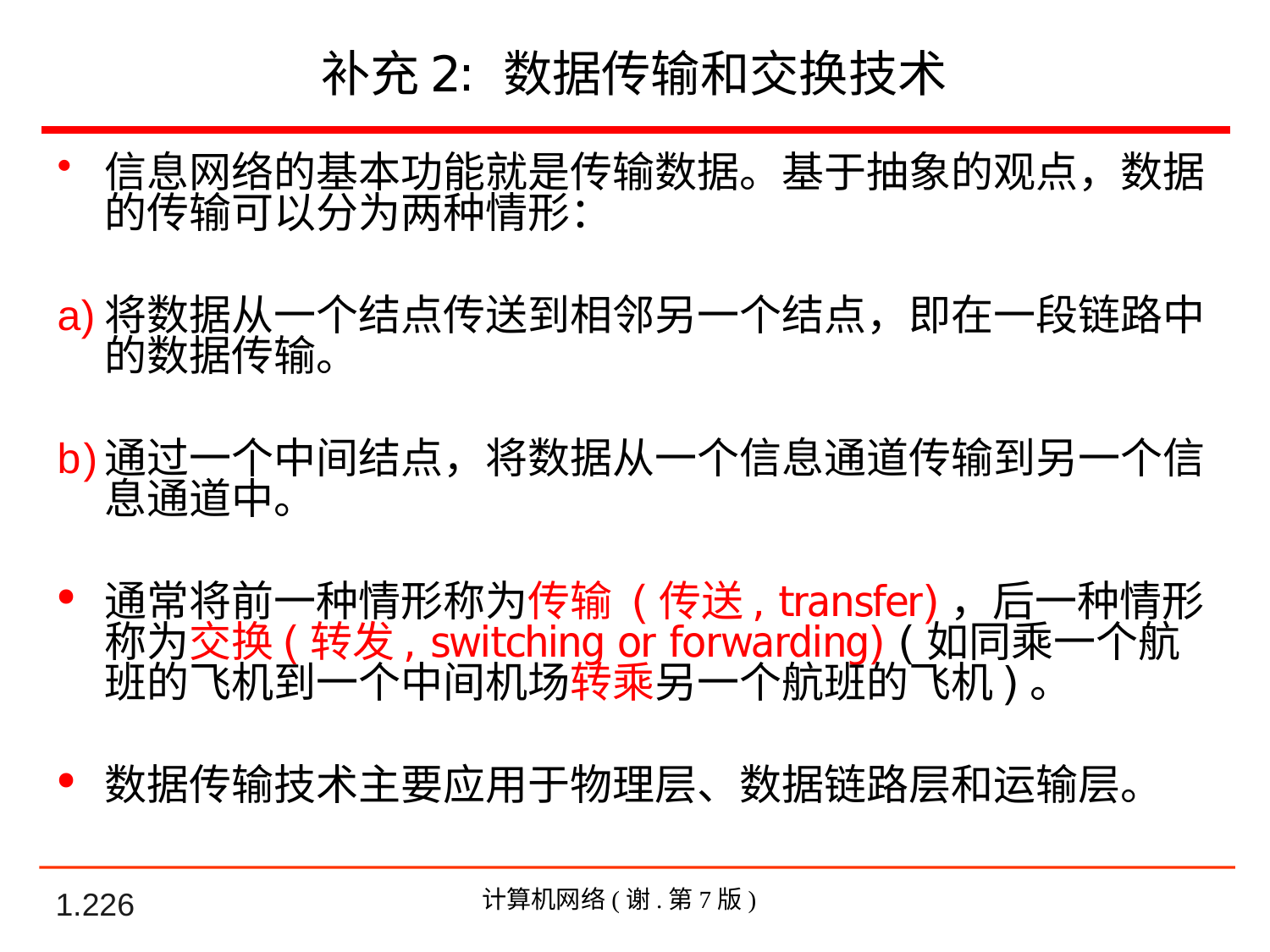

补充2: 数据传输和交换技术
信息网络的基本功能就是传输数据。基于抽象的观点，数据的传输可以分为两种情形：

将数据从一个结点传送到相邻另一个结点，即在一段链路中的数据传输。

通过一个中间结点，将数据从一个信息通道传输到另一个信息通道中。

通常将前一种情形称为传输 (传送, transfer)，后一种情形称为交换(转发, switching or forwarding) (如同乘一个航班的飞机到一个中间机场转乘另一个航班的飞机)。

数据传输技术主要应用于物理层、数据链路层和运输层。